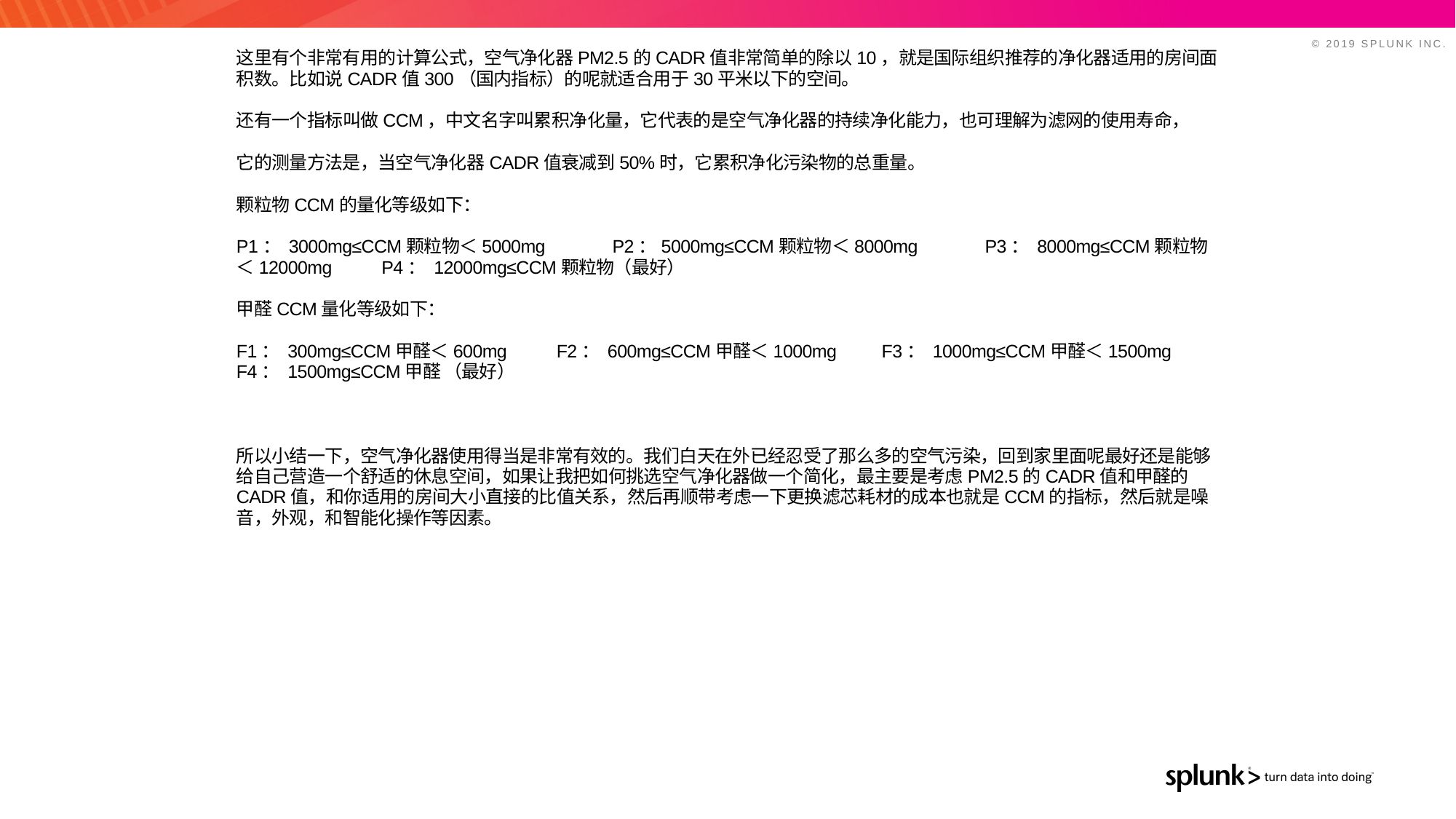

这里有个非常有用的计算公式，空气净化器PM2.5的CADR值非常简单的除以10，就是国际组织推荐的净化器适用的房间面积数。比如说CADR值300（国内指标）的呢就适合用于30平米以下的空间。
还有一个指标叫做CCM，中文名字叫累积净化量，它代表的是空气净化器的持续净化能力，也可理解为滤网的使用寿命，
它的测量方法是，当空气净化器CADR值衰减到50%时，它累积净化污染物的总重量。
颗粒物CCM的量化等级如下：
P1： 3000mg≤CCM颗粒物＜5000mg 　　　P2：5000mg≤CCM颗粒物＜8000mg 　　　P3： 8000mg≤CCM颗粒物＜12000mg 　　P4： 12000mg≤CCM颗粒物（最好）
甲醛CCM量化等级如下：
F1： 300mg≤CCM甲醛＜600mg 　　F2： 600mg≤CCM甲醛＜1000mg　　F3： 1000mg≤CCM甲醛＜1500mg 　　F4： 1500mg≤CCM甲醛 （最好）

所以小结一下，空气净化器使用得当是非常有效的。我们白天在外已经忍受了那么多的空气污染，回到家里面呢最好还是能够给自己营造一个舒适的休息空间，如果让我把如何挑选空气净化器做一个简化，最主要是考虑PM2.5的CADR值和甲醛的CADR值，和你适用的房间大小直接的比值关系，然后再顺带考虑一下更换滤芯耗材的成本也就是CCM的指标，然后就是噪音，外观，和智能化操作等因素。